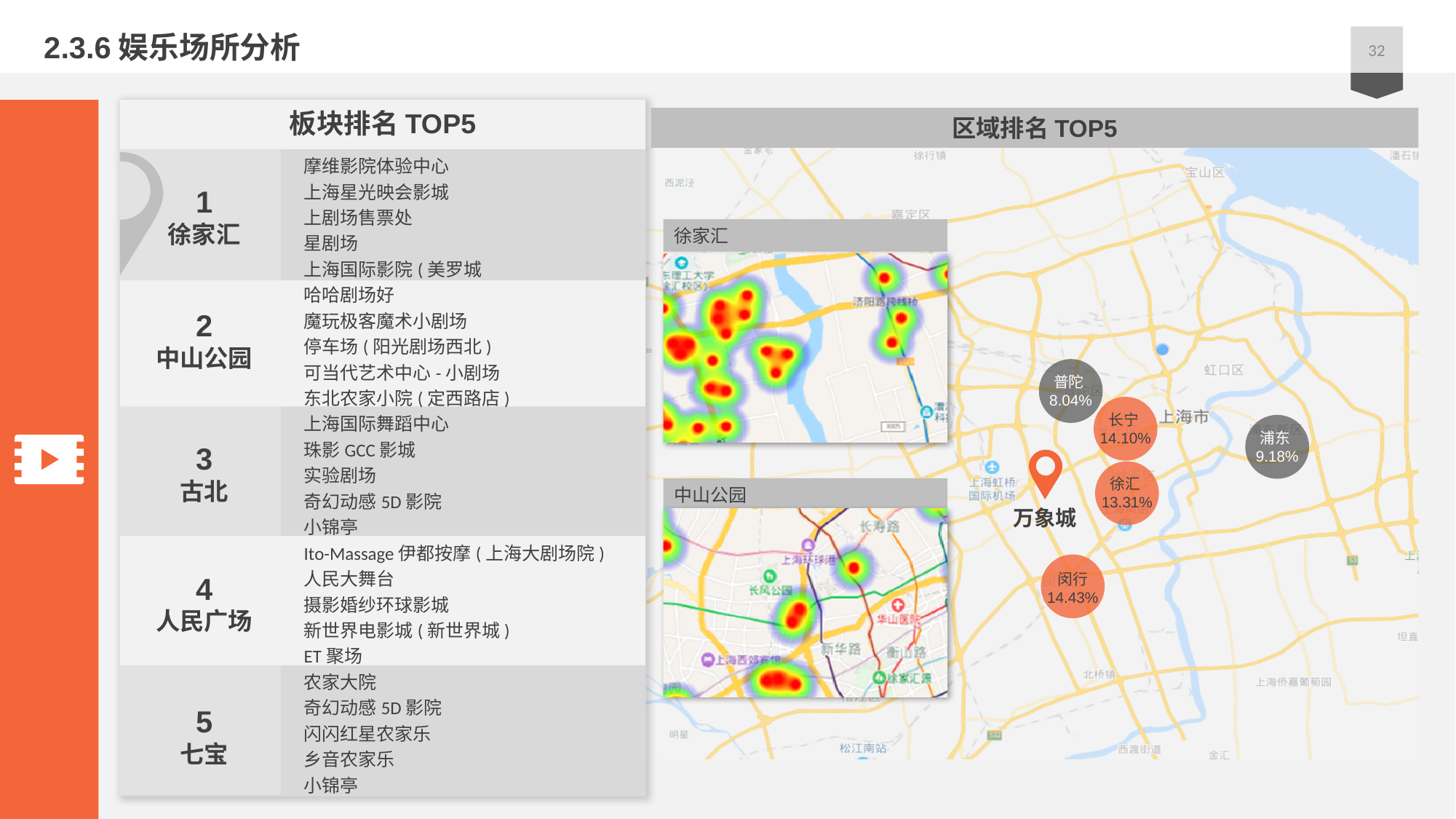

2.3.6娱乐场所分析
32

板块排名TOP5
区域排名TOP5

摩维影院体验中心
上海星光映会影城
上剧场售票处
星剧场
上海国际影院(美罗城
哈哈剧场好
魔玩极客魔术小剧场
停车场(阳光剧场西北)
可当代艺术中心-小剧场
东北农家小院(定西路店)
上海国际舞蹈中心
珠影GCC影城
实验剧场
奇幻动感5D影院
小锦亭
Ito-Massage伊都按摩(上海大剧场院)
人民大舞台
摄影婚纱环球影城
新世界电影城(新世界城)
ET聚场
农家大院
奇幻动感5D影院
闪闪红星农家乐
乡音农家乐
小锦亭

1
徐家汇
徐家汇

2
中山公园

普陀8.04%

长宁14.10%

浦东9.18%
3
古北

万象城

徐汇13.31%
中山公园

4
人民广场
闵行
14.43%

5
七宝